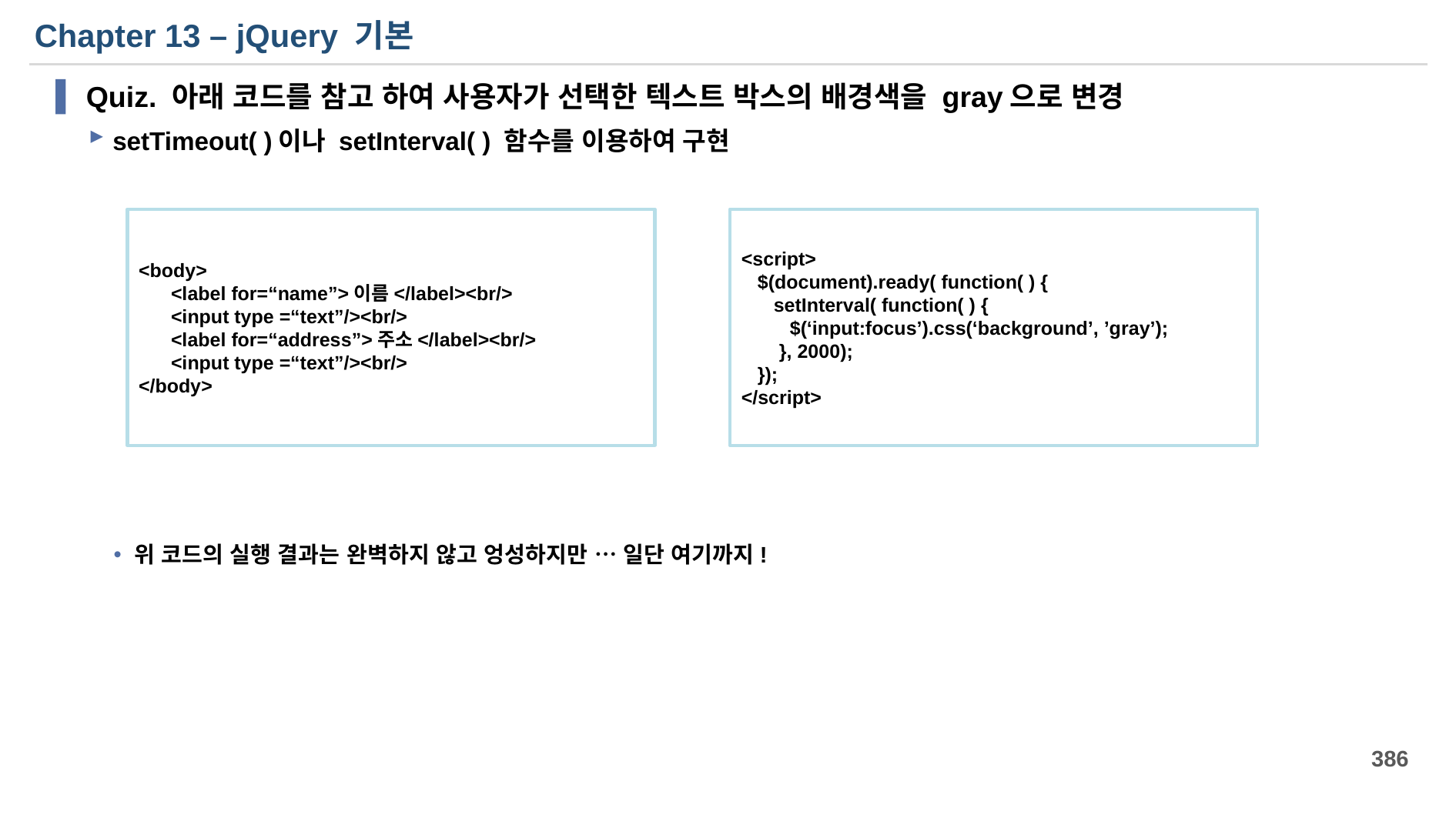

# Chapter 13 – jQuery 기본
Quiz. 아래 코드를 참고 하여 사용자가 선택한 텍스트 박스의 배경색을 gray으로 변경
setTimeout( )이나 setInterval( ) 함수를 이용하여 구현

위 코드의 실행 결과는 완벽하지 않고 엉성하지만 … 일단 여기까지!

<body>
      <label for=“name”>이름</label><br/>
      <input type =“text”/><br/>
      <label for=“address”>주소</label><br/>
      <input type =“text”/><br/>
</body>
<script>
   $(document).ready( function( ) {
      setInterval( function( ) {
         $(‘input:focus’).css(‘background’, ’gray’);
       }, 2000);
   });
</script>
386